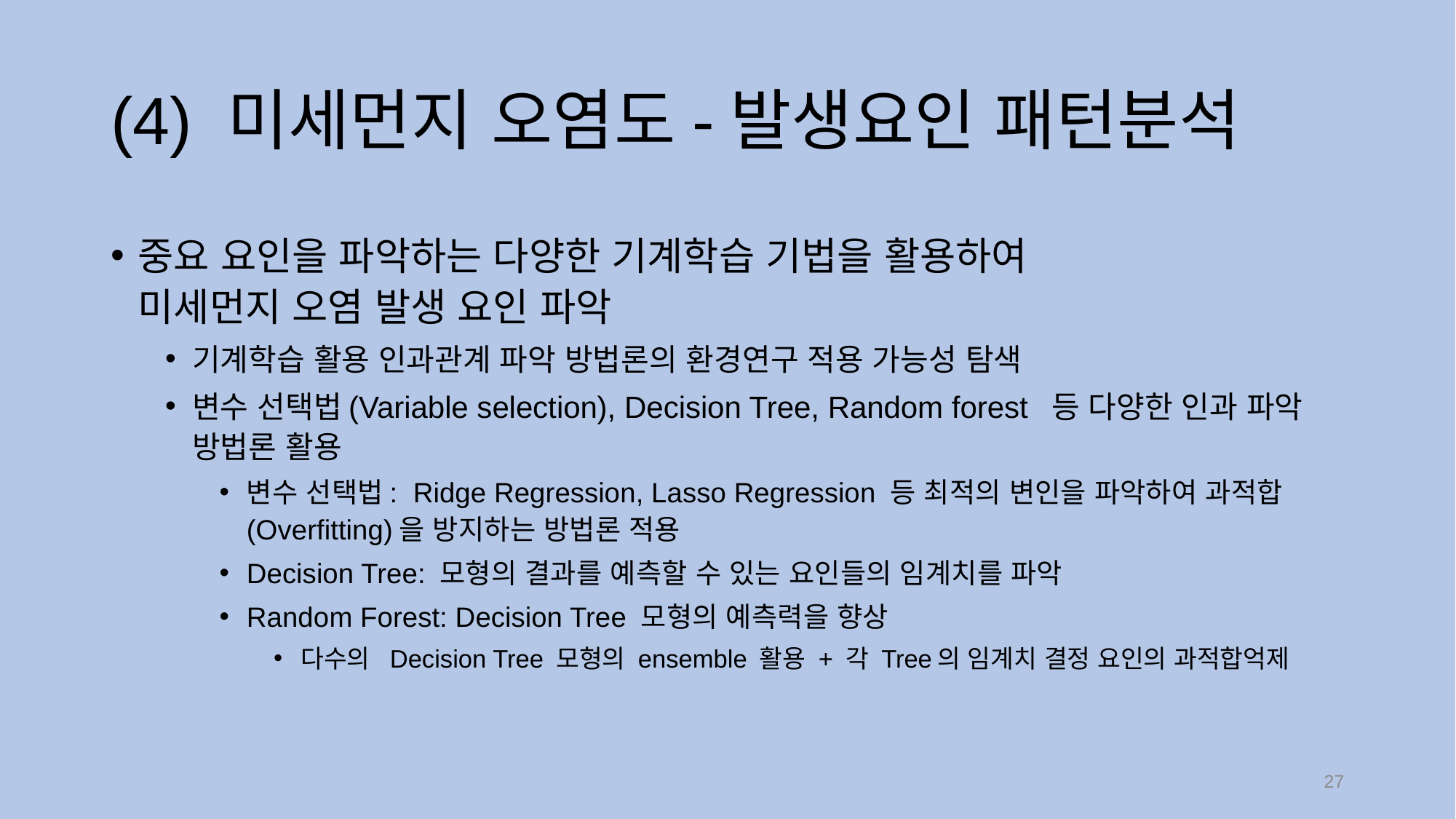

# (4) 미세먼지 오염도-발생요인 패턴분석
중요 요인을 파악하는 다양한 기계학습 기법을 활용하여
미세먼지 오염 발생 요인 파악
기계학습 활용 인과관계 파악 방법론의 환경연구 적용 가능성 탐색
변수 선택법(Variable selection), Decision Tree, Random forest  등 다양한 인과 파악 방법론 활용
변수 선택법:  Ridge Regression, Lasso Regression 등 최적의 변인을 파악하여 과적합(Overfitting)을 방지하는 방법론 적용
Decision Tree: 모형의 결과를 예측할 수 있는 요인들의 임계치를 파악
Random Forest: Decision Tree 모형의 예측력을 향상
다수의  Decision Tree 모형의 ensemble 활용 + 각 Tree의 임계치 결정 요인의 과적합억제

27